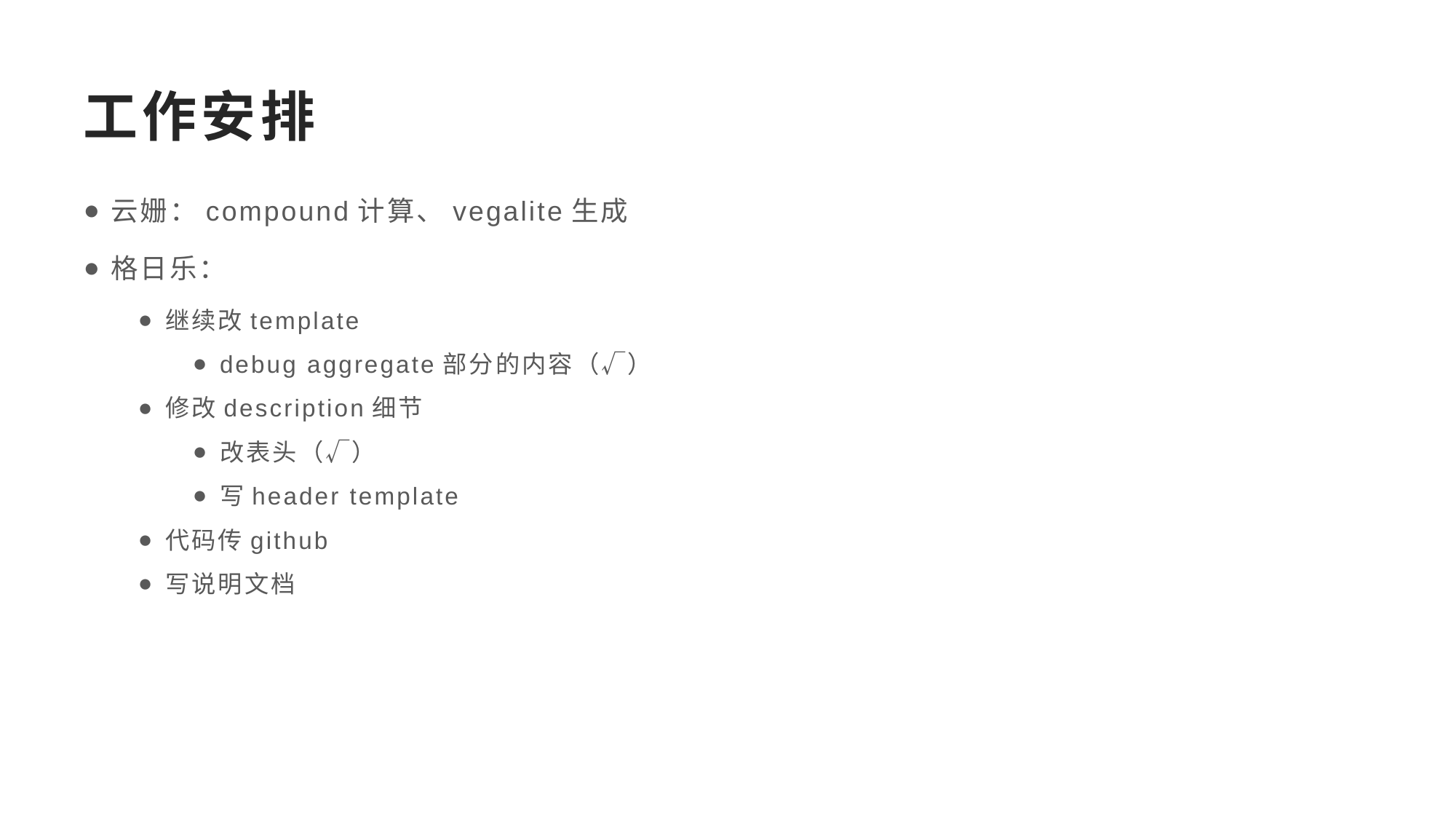

# 工作安排
云姗：compound计算、vegalite生成
格日乐：
继续改template
debug aggregate部分的内容（√）
修改description细节
改表头（√）
写header template
代码传github
写说明文档